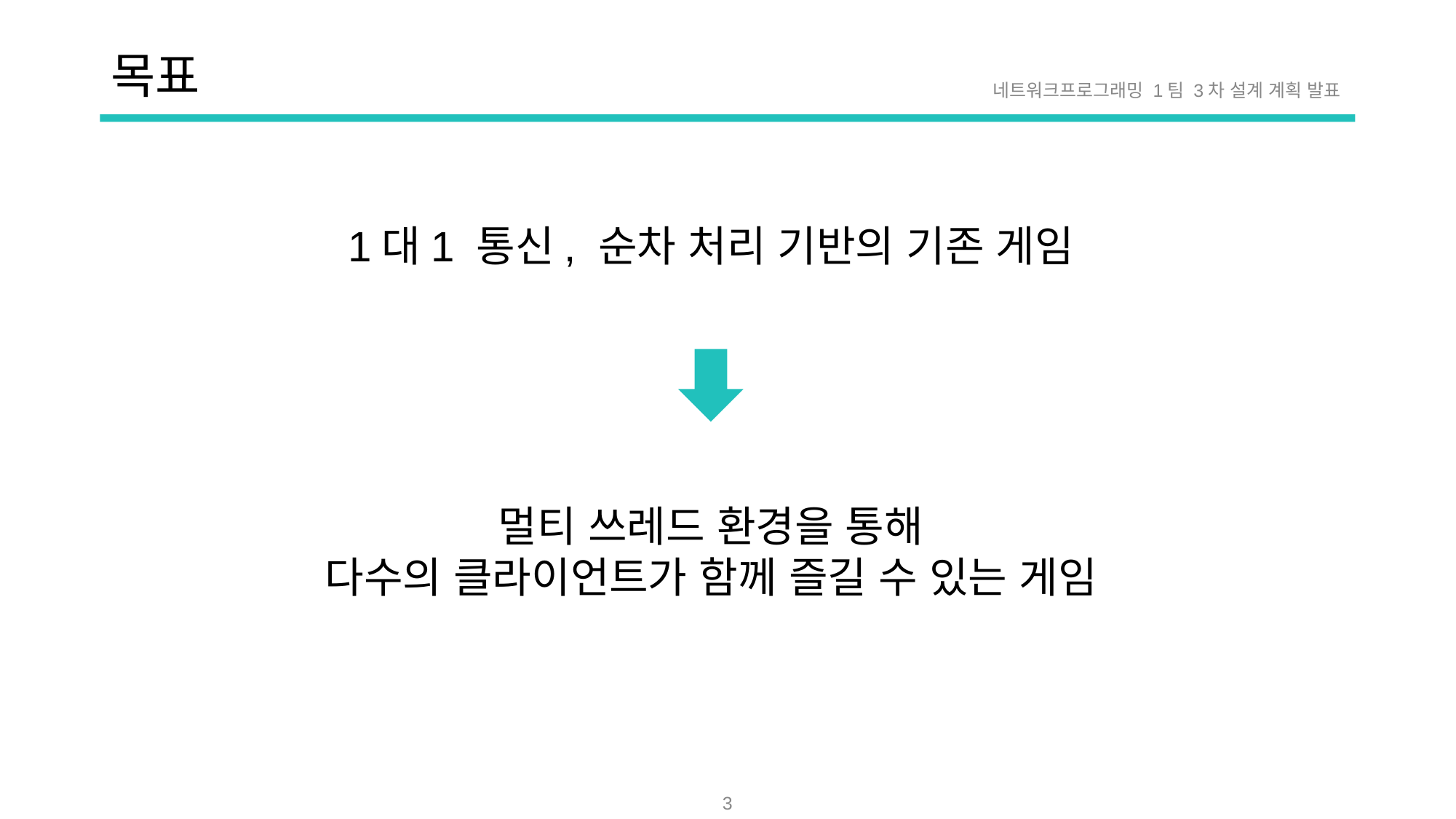

# 목표
네트워크프로그래밍 1팀 3차 설계 계획 발표

1대1 통신, 순차 처리 기반의 기존 게임

멀티 쓰레드 환경을 통해
다수의 클라이언트가 함께 즐길 수 있는 게임
3